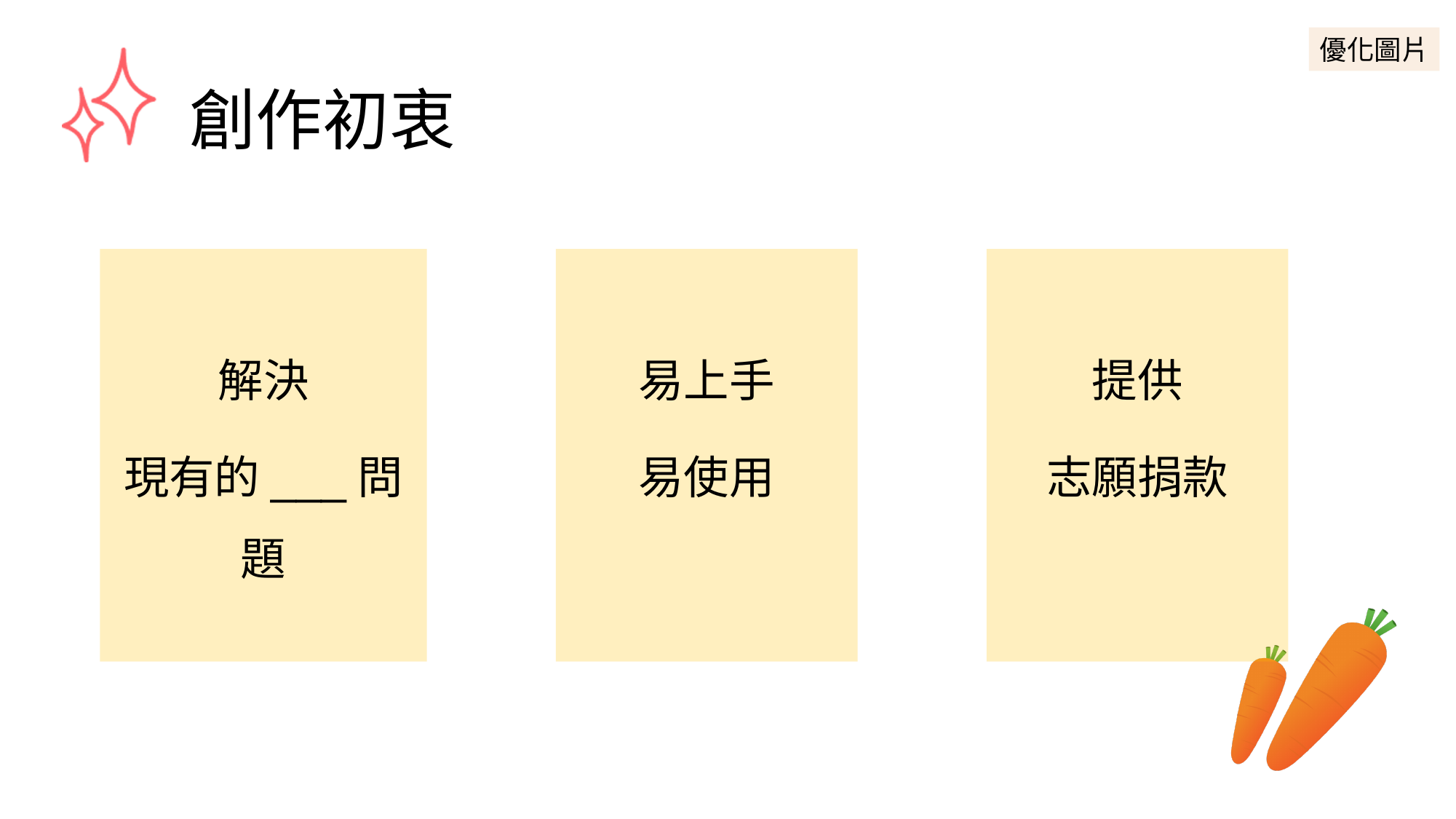

優化圖片
# 創作初衷

解決
現有的___問題

易上手
易使用

提供
志願捐款